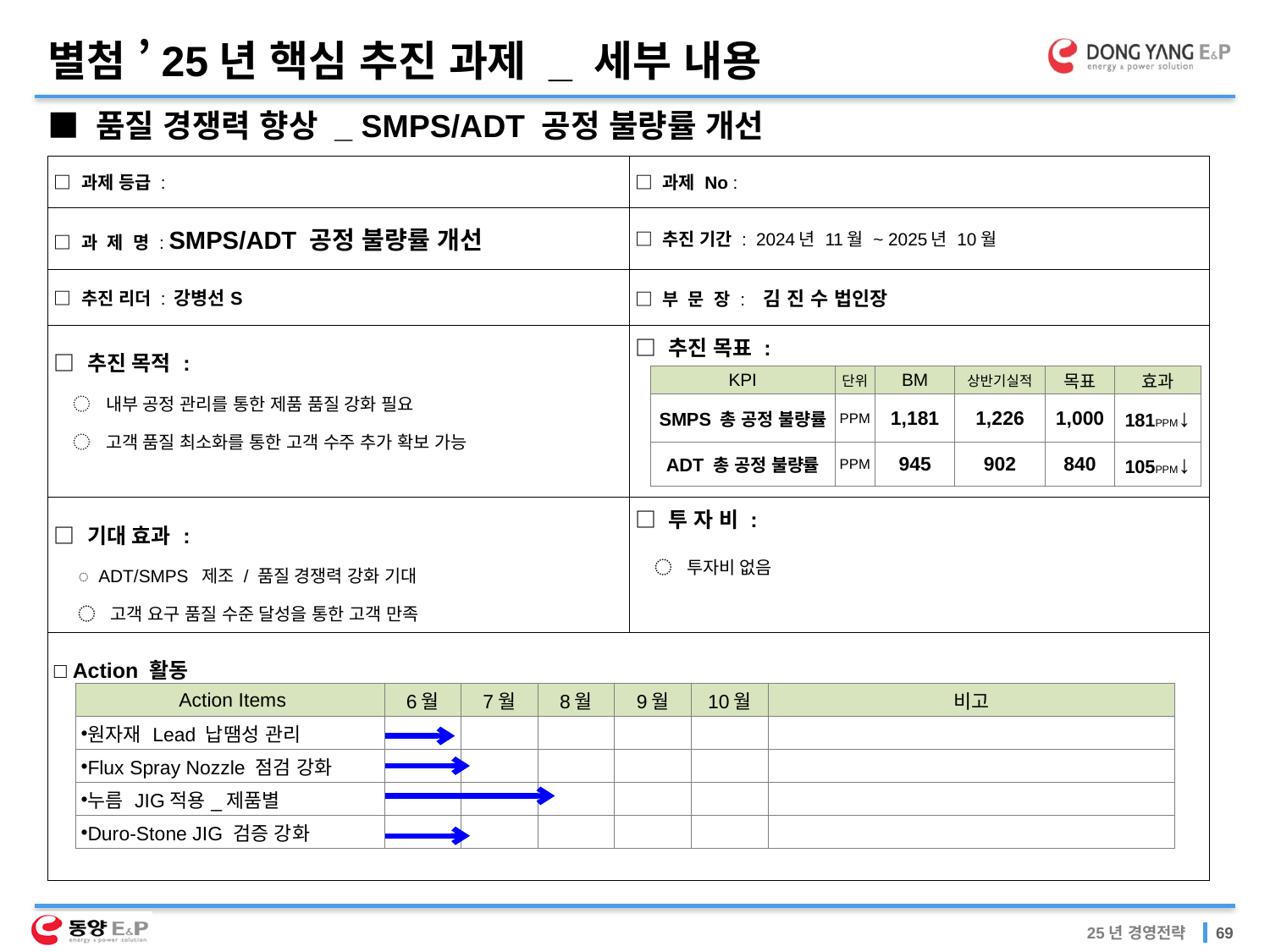

별첨 ’25년 핵심 추진 과제 _ 세부 내용
■ 품질 경쟁력 향상 _ SMPS/ADT 공정 불량률 개선
| □ 과제 등급 : | □ 과제 No : |
| --- | --- |
| □ 과 제 명 : SMPS/ADT 공정 불량률 개선 | □ 추진 기간 : 2024년 11월 ~ 2025년 10월 |
| □ 추진 리더 : 강병선S | □ 부 문 장 : 김 진 수 법인장 |
| □ 추진 목적 : ◌ 내부 공정 관리를 통한 제품 품질 강화 필요 ◌ 고객 품질 최소화를 통한 고객 수주 추가 확보 가능 | □ 추진 목표 : |
| □ 기대 효과 : ◌ ADT/SMPS 제조 / 품질 경쟁력 강화 기대 ◌ 고객 요구 품질 수준 달성을 통한 고객 만족 | □ 투 자 비 : ◌ 투자비 없음 |
| □ Action 활동 |  |
| KPI | 단위 | BM | 상반기실적 | 목표 | 효과 |
| --- | --- | --- | --- | --- | --- |
| SMPS 총 공정 불량률 | PPM | 1,181 | 1,226 | 1,000 | 181PPM↓ |
| ADT 총 공정 불량률 | PPM | 945 | 902 | 840 | 105PPM↓ |
| Action Items | 6월 | 7월 | 8월 | 9월 | 10월 | 비고 |
| --- | --- | --- | --- | --- | --- | --- |
| 원자재 Lead 납땜성 관리 |  |  |  |  |  |  |
| Flux Spray Nozzle 점검 강화 |  |  |  |  |  |  |
| 누름 JIG적용\_제품별 |  |  |  |  |  |  |
| Duro-Stone JIG 검증 강화 |  |  |  |  |  |  |